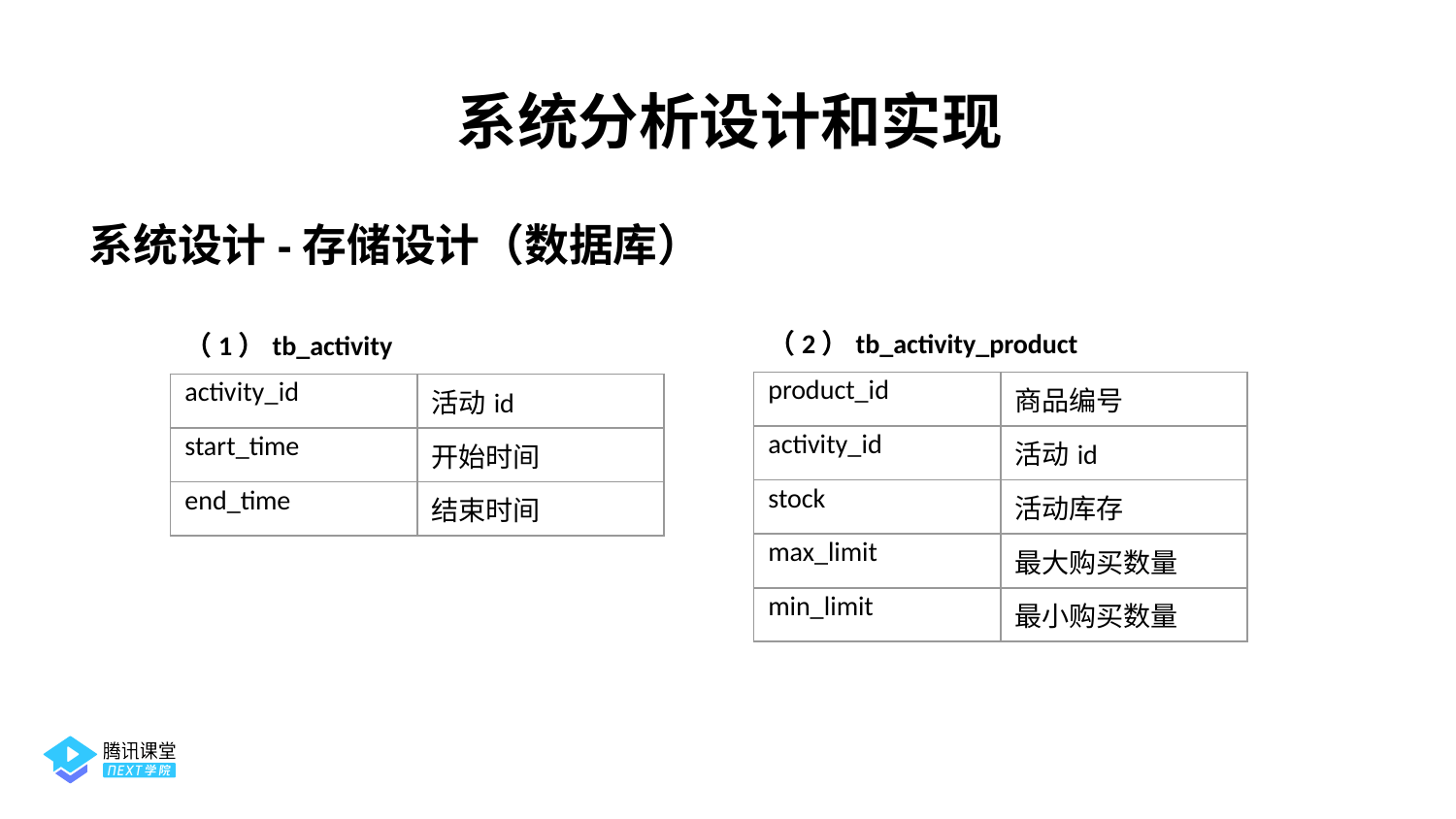

系统分析设计和实现
系统设计-存储设计（数据库）
（2）tb_activity_product
（1）tb_activity
| product\_id | 商品编号 |
| --- | --- |
| activity\_id | 活动id |
| stock | 活动库存 |
| max\_limit | 最大购买数量 |
| min\_limit | 最小购买数量 |
| activity\_id | 活动id |
| --- | --- |
| start\_time | 开始时间 |
| end\_time | 结束时间 |